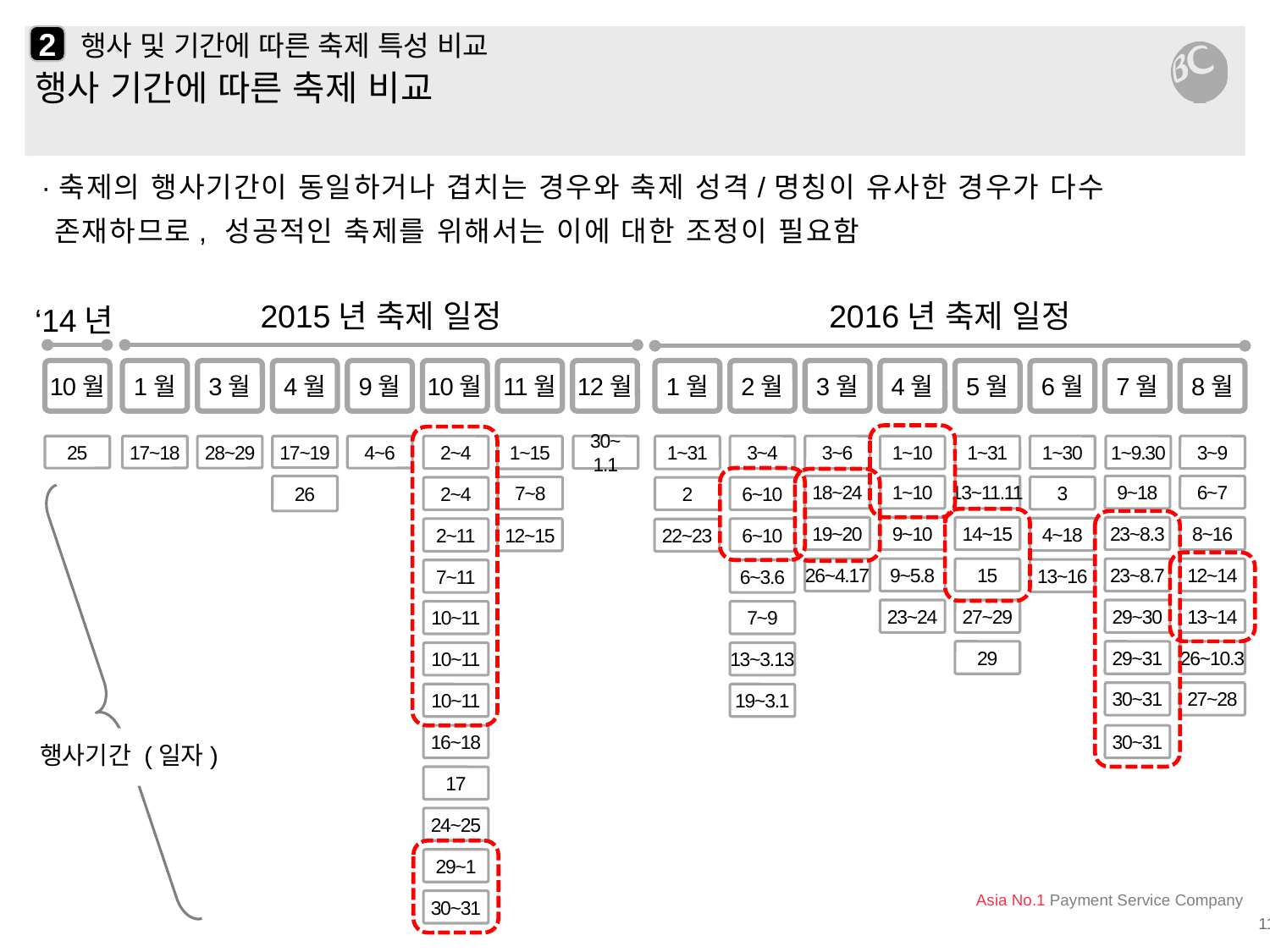

2
# 행사 및 기간에 따른 축제 특성 비교
행사 기간에 따른 축제 비교
·축제의 행사기간이 동일하거나 겹치는 경우와 축제 성격/명칭이 유사한 경우가 다수 존재하므로, 성공적인 축제를 위해서는 이에 대한 조정이 필요함
2015년 축제 일정
2016년 축제 일정
‘14년
10월
1월
3월
4월
9월
10월
11월
12월
1월
2월
3월
4월
5월
6월
7월
8월

25
17~18
28~29
17~19
4~6
2~4
1~15
30~
1.1
1~31
3~6
1~10
1~31
1~30
1~9.30
3~9
3~4

26
18~24
1~10
13~11.11
9~18
6~7
3
7~8
2~4
6~10
2

19~20
9~10
14~15
23~8.3
8~16
4~18
12~15
2~11
6~10
22~23

26~4.17
9~5.8
15
23~8.7
12~14
13~16
7~11
6~3.6
23~24
27~29
29~30
13~14
10~11
7~9
29
29~31
26~10.3
10~11
13~3.13
30~31
27~28
10~11
19~3.1
16~18
30~31
행사기간 (일자)
17
24~25

29~1
30~31